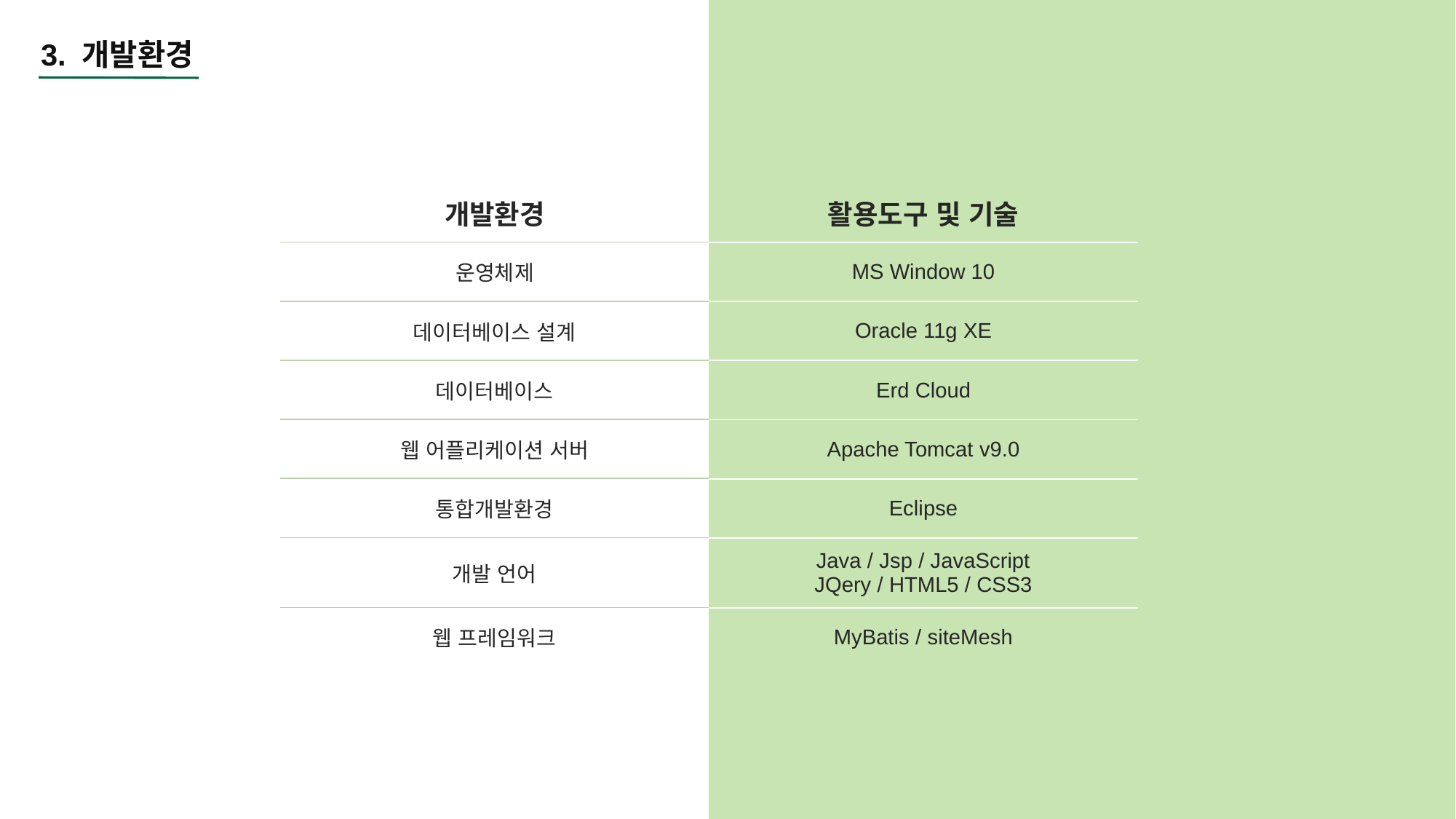

3. 개발환경
| 개발환경 |
| --- |
| 운영체제 |
| 데이터베이스 설계 |
| 데이터베이스 |
| 웹 어플리케이션 서버 |
| 통합개발환경 |
| 개발 언어 |
| 웹 프레임워크 |
| 활용도구 및 기술 |
| --- |
| MS Window 10 |
| Oracle 11g XE |
| Erd Cloud |
| Apache Tomcat v9.0 |
| Eclipse |
| Java / Jsp / JavaScript JQery / HTML5 / CSS3 |
| MyBatis / siteMesh |